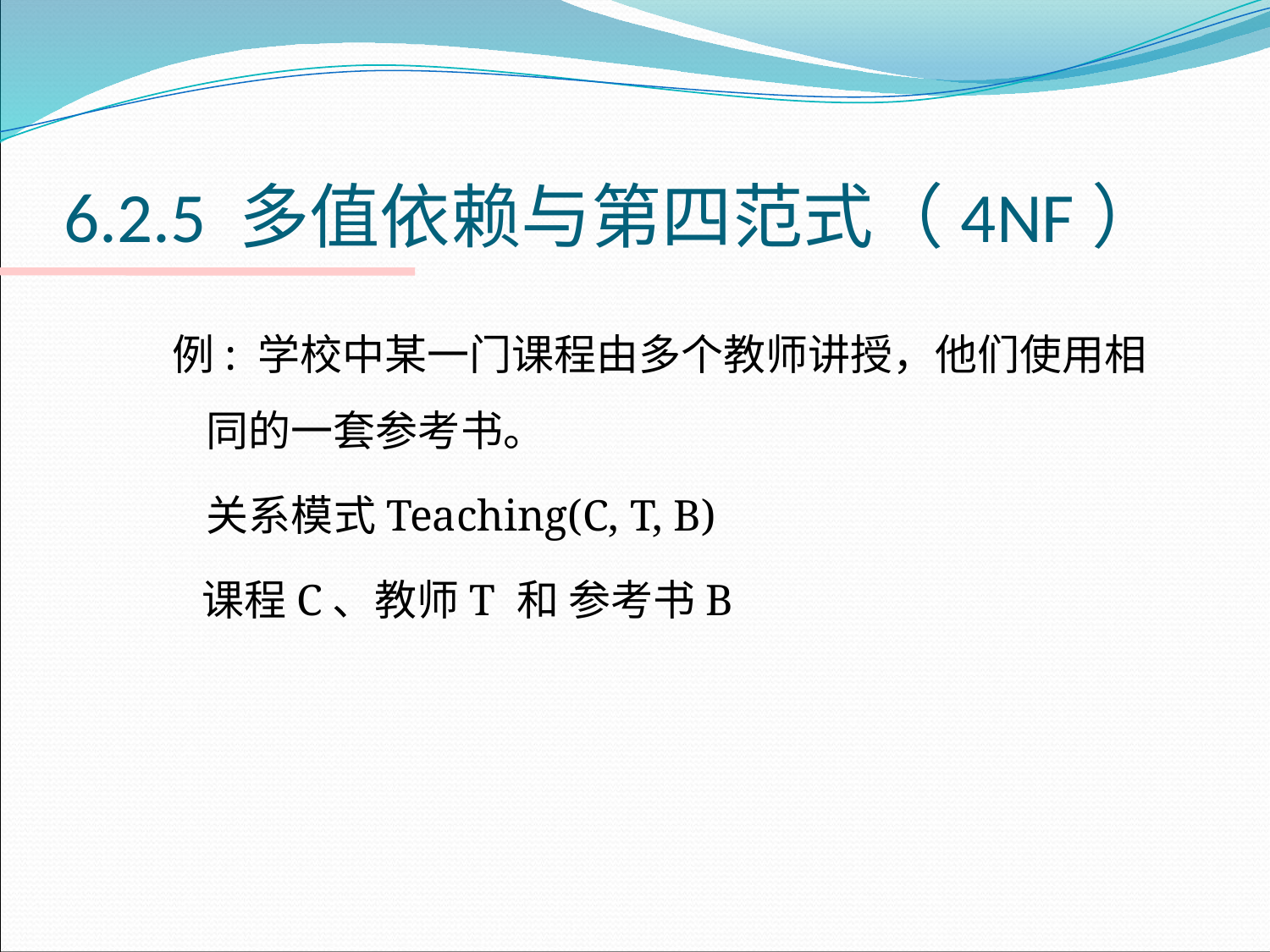

# 6.2.5 多值依赖与第四范式（4NF）
例: 学校中某一门课程由多个教师讲授，他们使用相同的一套参考书。
	关系模式Teaching(C, T, B)
  课程C、教师T 和 参考书B

567